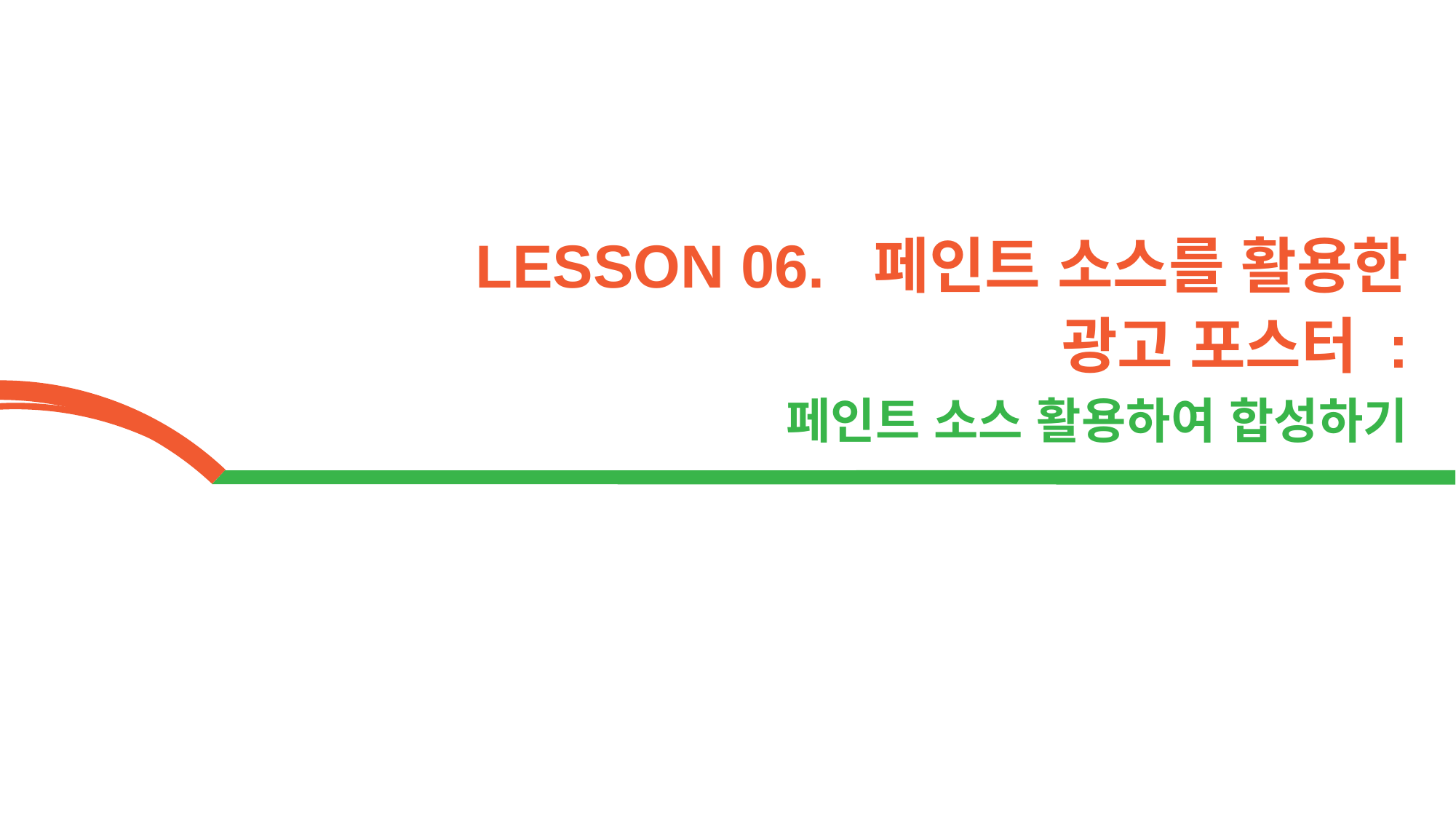

LESSON 06.  페인트 소스를 활용한
광고 포스터 :
페인트 소스 활용하여 합성하기